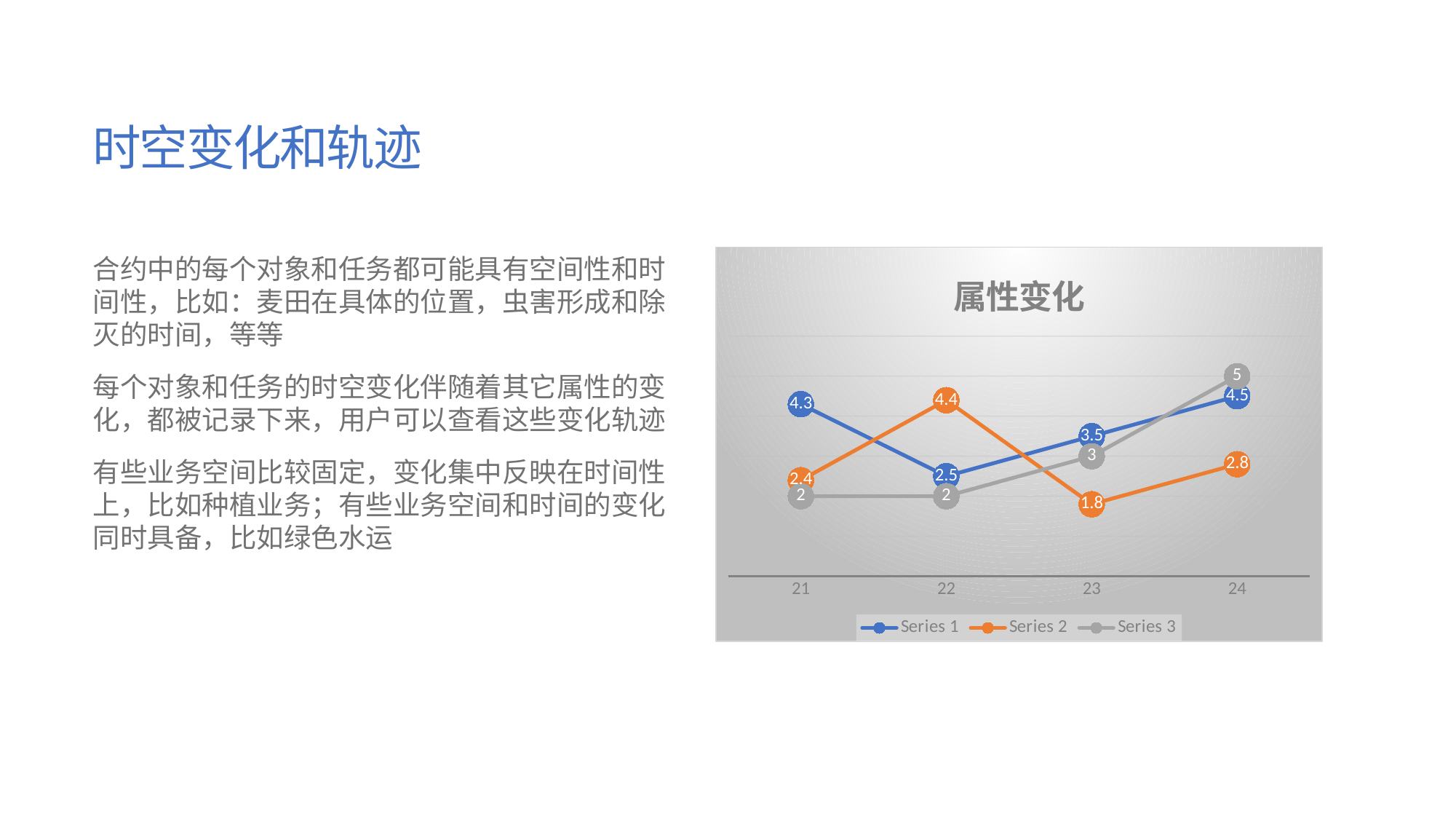

# 时空变化和轨迹
合约中的每个对象和任务都可能具有空间性和时间性，比如：麦田在具体的位置，虫害形成和除灭的时间，等等
每个对象和任务的时空变化伴随着其它属性的变化，都被记录下来，用户可以查看这些变化轨迹
有些业务空间比较固定，变化集中反映在时间性上，比如种植业务；有些业务空间和时间的变化同时具备，比如绿色水运

### Chart: 属性变化

| Category | Series 1 | Series 2 | Series 3 |
|---|---|---|---|
| 21 | 4.3 | 2.4 | 2.0 |
| 22 | 2.5 | 4.4 | 2.0 |
| 23 | 3.5 | 1.8 | 3.0 |
| 24 | 4.5 | 2.8 | 5.0 |